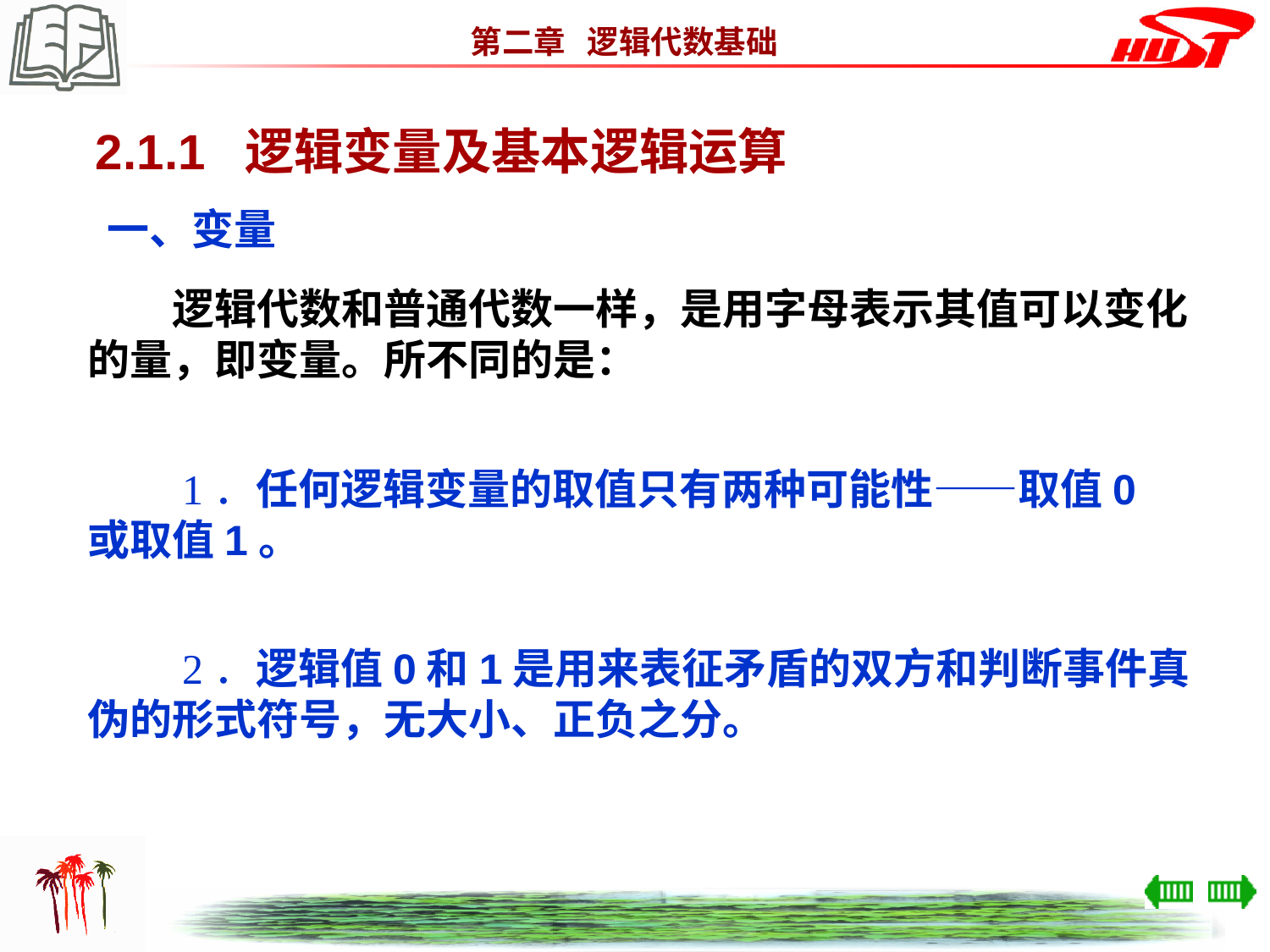

2.1.1  逻辑变量及基本逻辑运算
一、变量
　　逻辑代数和普通代数一样，是用字母表示其值可以变化的量，即变量。所不同的是：
　　1．任何逻辑变量的取值只有两种可能性——取值0或取值1。
　　2．逻辑值0和1是用来表征矛盾的双方和判断事件真伪的形式符号，无大小、正负之分。